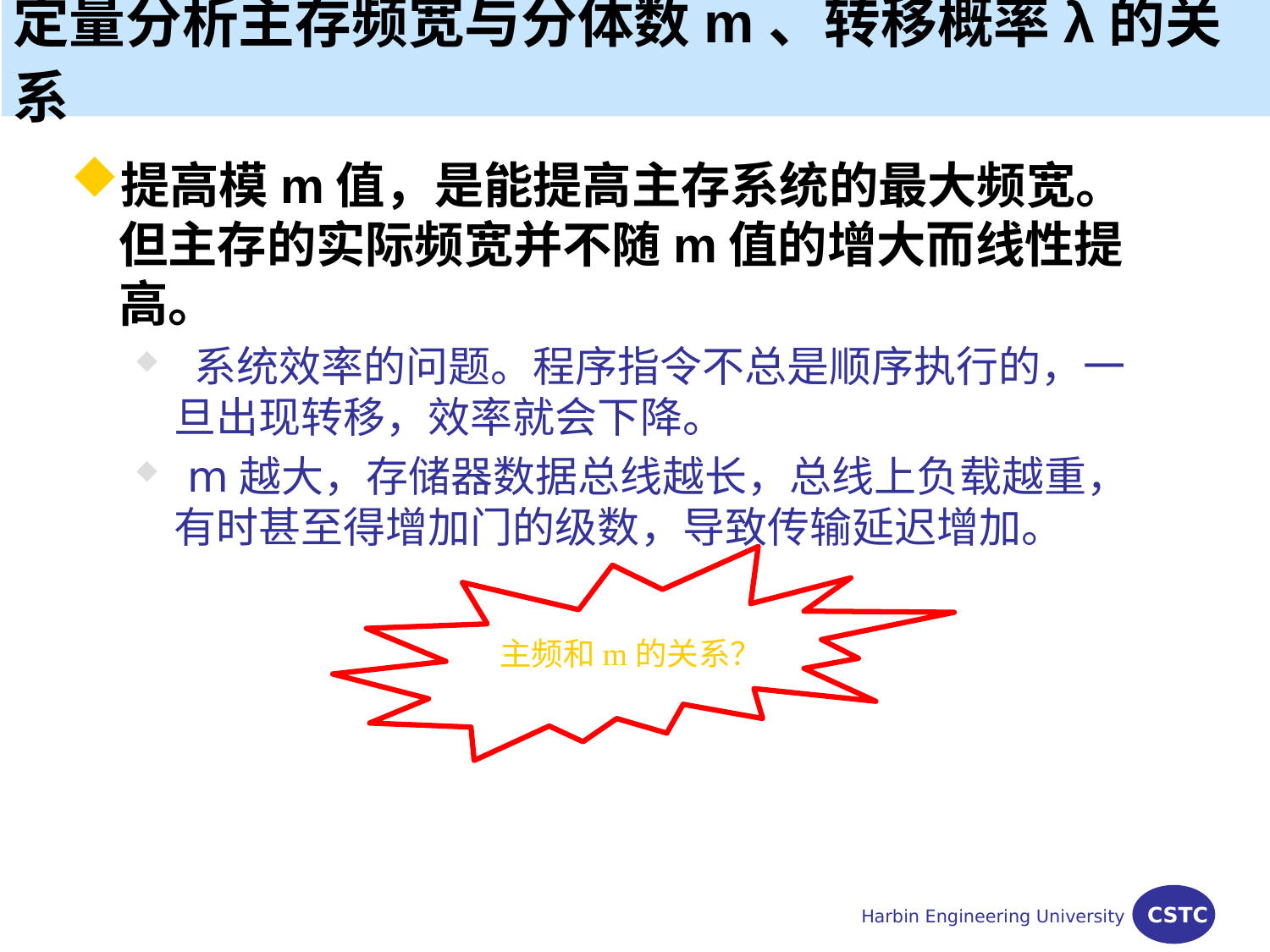

# 定量分析主存频宽与分体数m、转移概率λ的关系
提高模m值，是能提高主存系统的最大频宽。但主存的实际频宽并不随m值的增大而线性提高。
 系统效率的问题。程序指令不总是顺序执行的，一旦出现转移，效率就会下降。
 m越大，存储器数据总线越长，总线上负载越重，有时甚至得增加门的级数，导致传输延迟增加。

主频和m的关系？
Harbin Engineering University